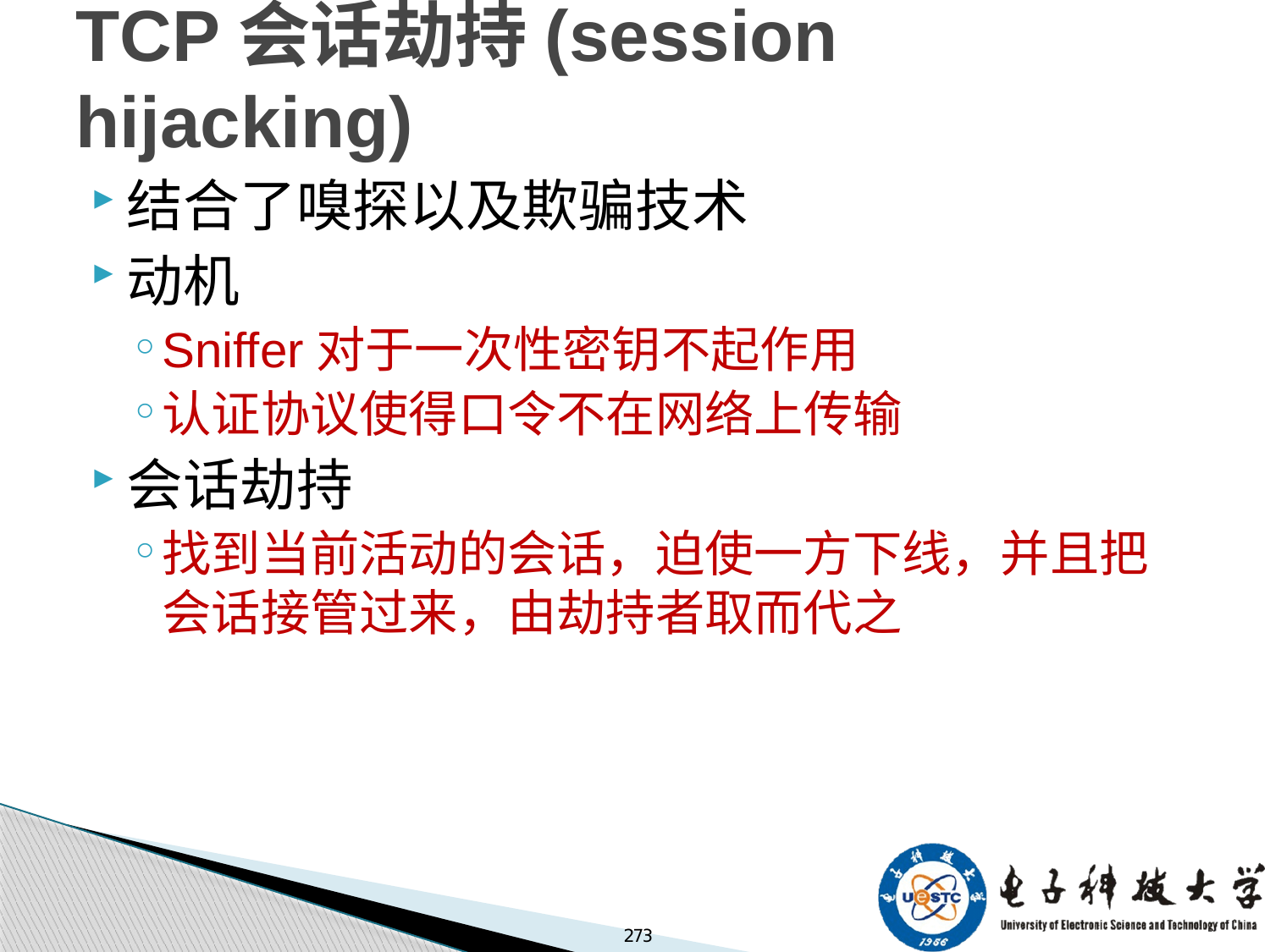

# TCP会话劫持(session hijacking)
结合了嗅探以及欺骗技术
动机
Sniffer对于一次性密钥不起作用
认证协议使得口令不在网络上传输
会话劫持
找到当前活动的会话，迫使一方下线，并且把会话接管过来，由劫持者取而代之
273